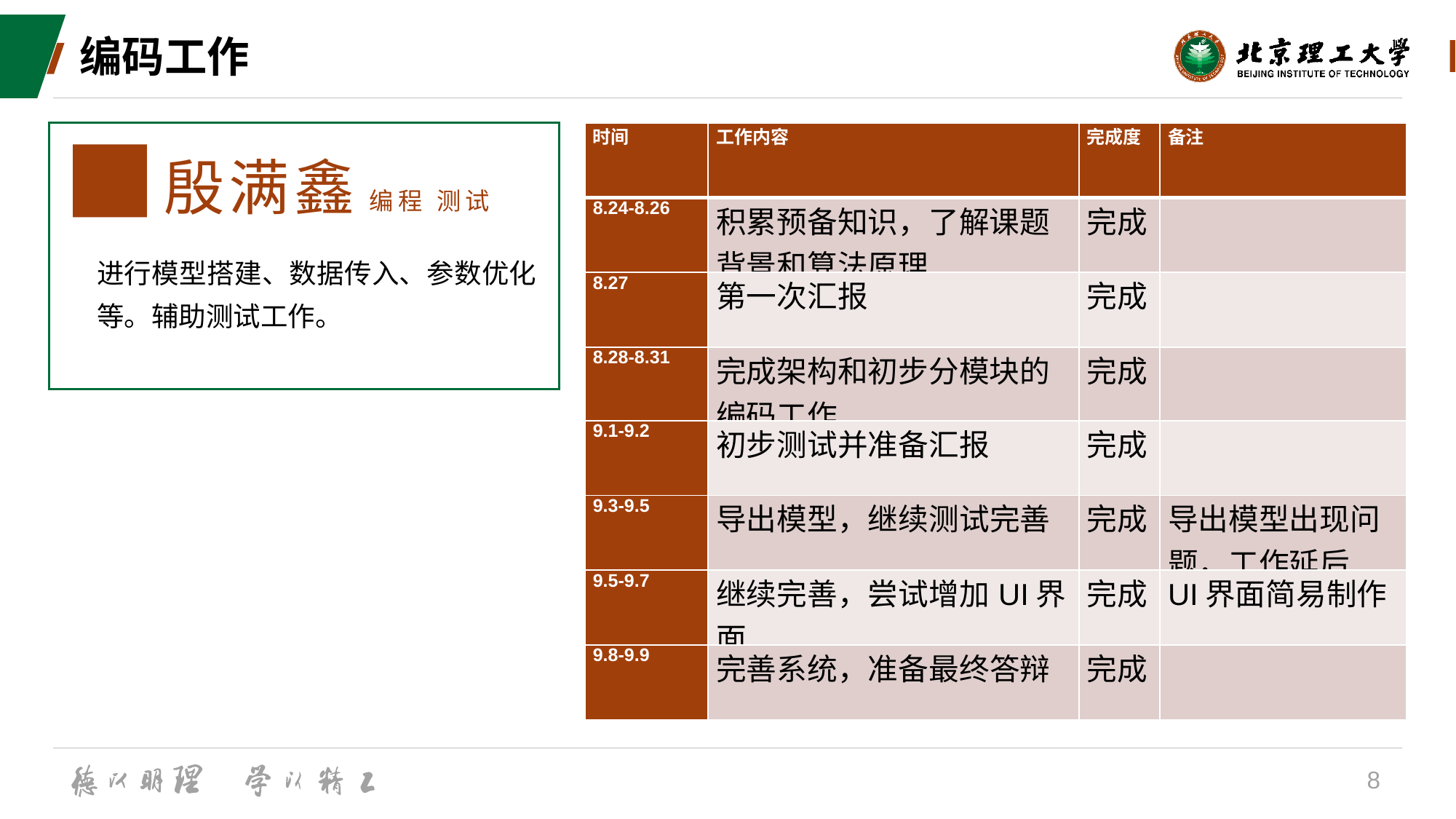

# 编码工作

进行模型搭建、数据传入、参数优化等。辅助测试工作。
殷满鑫 编程 测试
| 时间 | 工作内容 | 完成度 | 备注 |
| --- | --- | --- | --- |
| 8.24-8.26 | 积累预备知识，了解课题背景和算法原理 | 完成 |  |
| 8.27 | 第一次汇报 | 完成 |  |
| 8.28-8.31 | 完成架构和初步分模块的编码工作 | 完成 |  |
| 9.1-9.2 | 初步测试并准备汇报 | 完成 |  |
| 9.3-9.5 | 导出模型，继续测试完善 | 完成 | 导出模型出现问题，工作延后 |
| 9.5-9.7 | 继续完善，尝试增加UI界面 | 完成 | UI界面简易制作 |
| 9.8-9.9 | 完善系统，准备最终答辩 | 完成 |  |